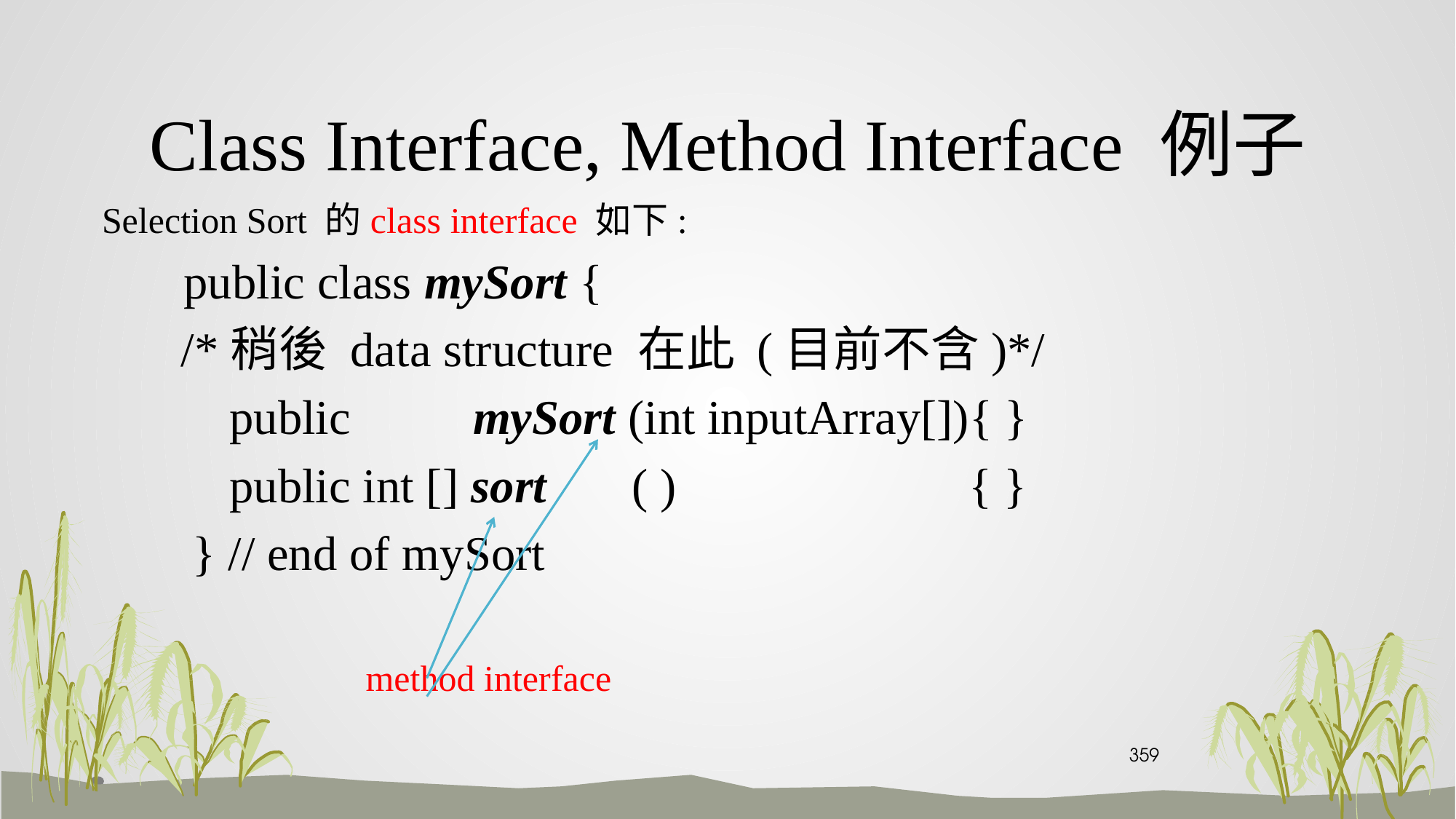

# Class Interface, Method Interface 例子
  Selection Sort 的class interface 如下:
           public class mySort {
        /*稍後 data structure 在此 (目前不含)*/
   public          mySort (int inputArray[]){ }
   public int [] sort       ( )                        { }
} // end of mySort

                   method interface
359